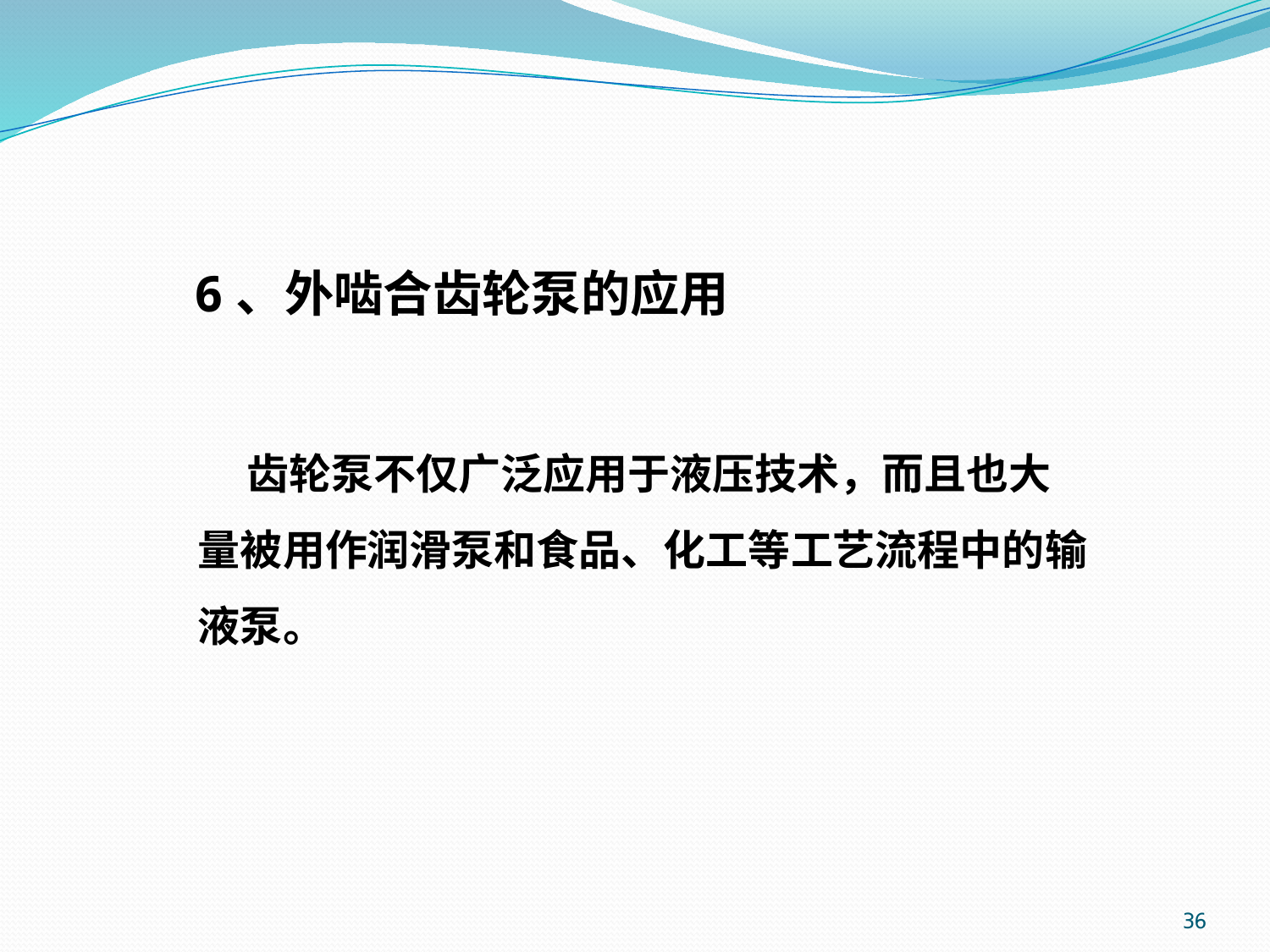

6、外啮合齿轮泵的应用
    齿轮泵不仅广泛应用于液压技术，而且也大量被用作润滑泵和食品、化工等工艺流程中的输液泵。
36